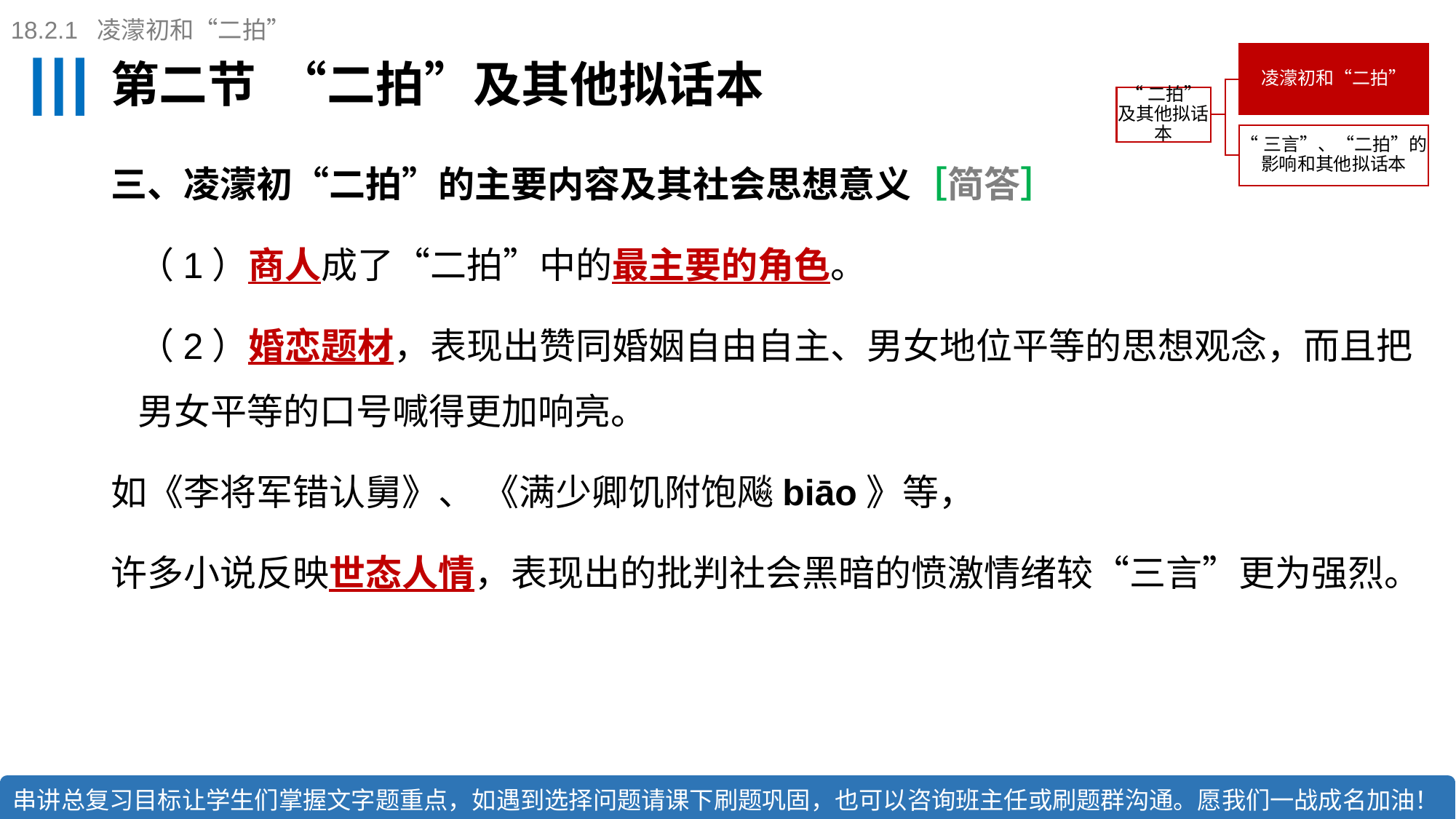

“二拍”及其他拟话本
凌濛初和“二拍”
“三言”、“二拍”的影响和其他拟话本
18.2.1  凌濛初和“二拍”
# 第二节  “二拍”及其他拟话本
三、凌濛初“二拍”的主要内容及其社会思想意义［简答］
（1）商人成了“二拍”中的最主要的角色。
（2）婚恋题材，表现出赞同婚姻自由自主、男女地位平等的思想观念，而且把男女平等的口号喊得更加响亮。
如《李将军错认舅》、 《满少卿饥附饱飚biāo》等，
许多小说反映世态人情，表现出的批判社会黑暗的愤激情绪较“三言”更为强烈。